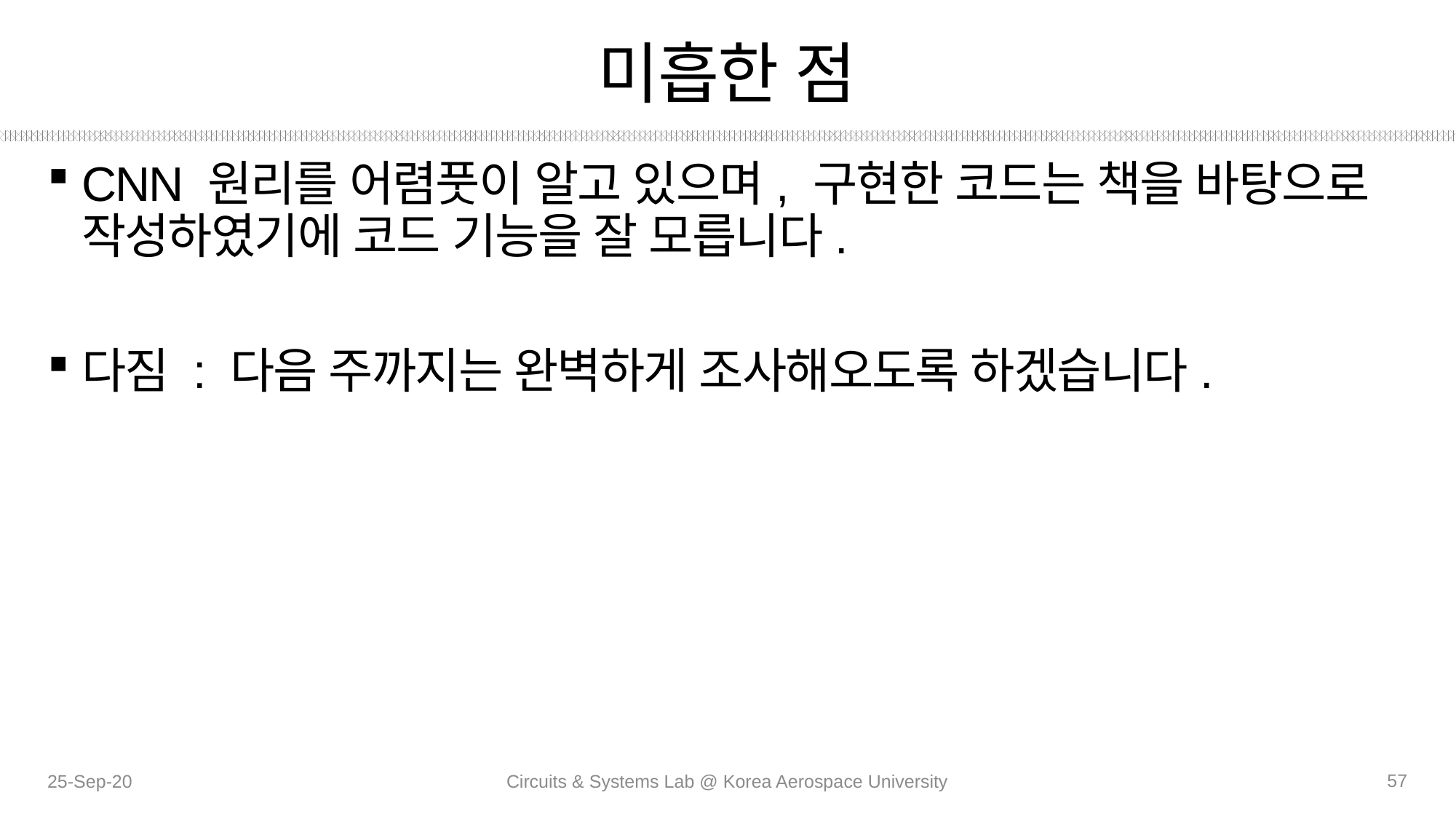

# 미흡한 점
CNN 원리를 어렴풋이 알고 있으며, 구현한 코드는 책을 바탕으로 작성하였기에 코드 기능을 잘 모릅니다.

다짐 : 다음 주까지는 완벽하게 조사해오도록 하겠습니다.

57
25-Sep-20
Circuits & Systems Lab @ Korea Aerospace University